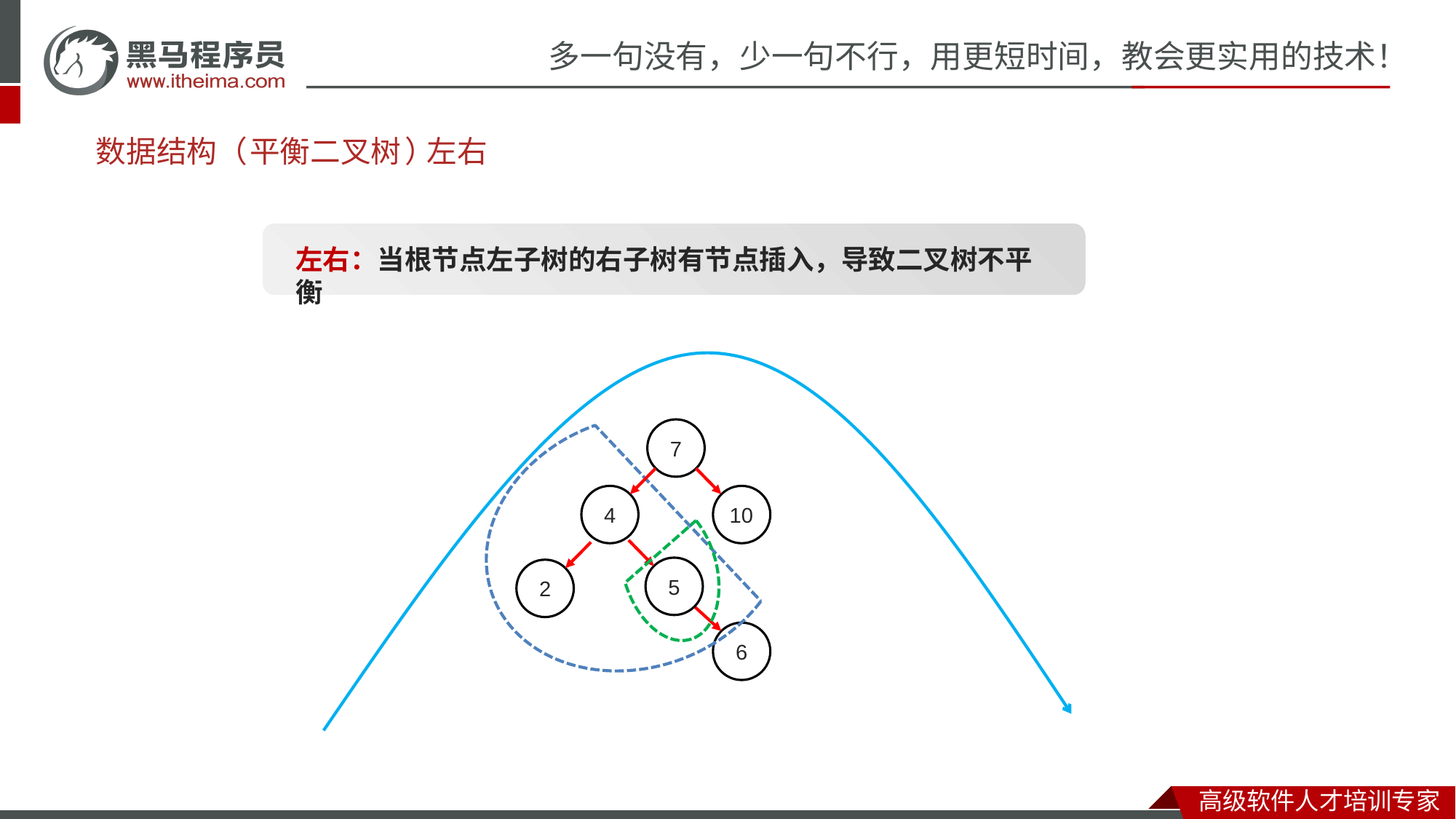

# 数据结构（
平衡
二叉
树
）
左右

左右：当根节点左子树的右子树有节点插入，导致二叉树不平衡

7
4

10

5
2
6